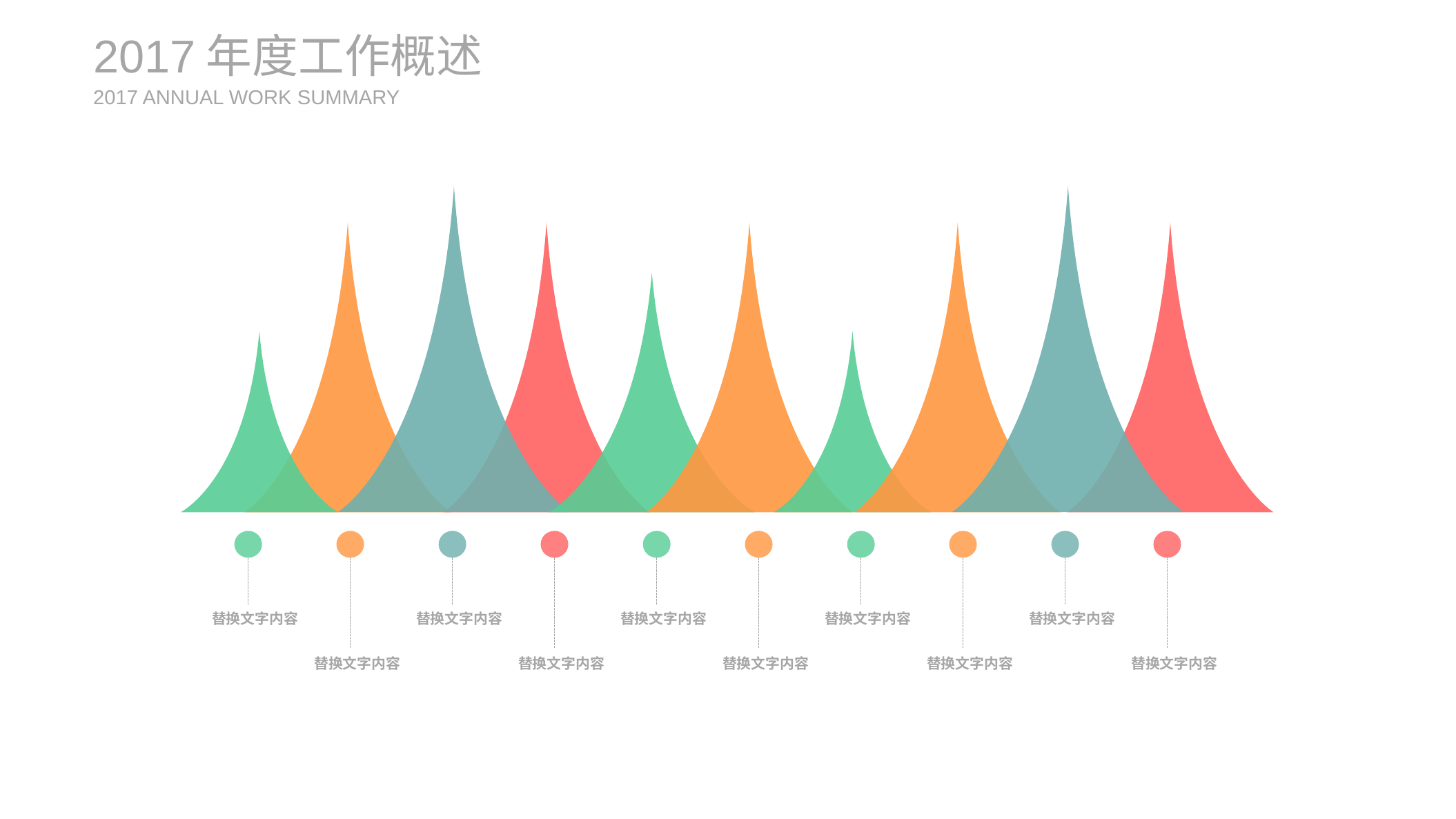

2017年度工作概述
2017 ANNUAL WORK SUMMARY

替换文字内容

替换文字内容

替换文字内容

替换文字内容

替换文字内容

替换文字内容

替换文字内容

替换文字内容

替换文字内容

替换文字内容